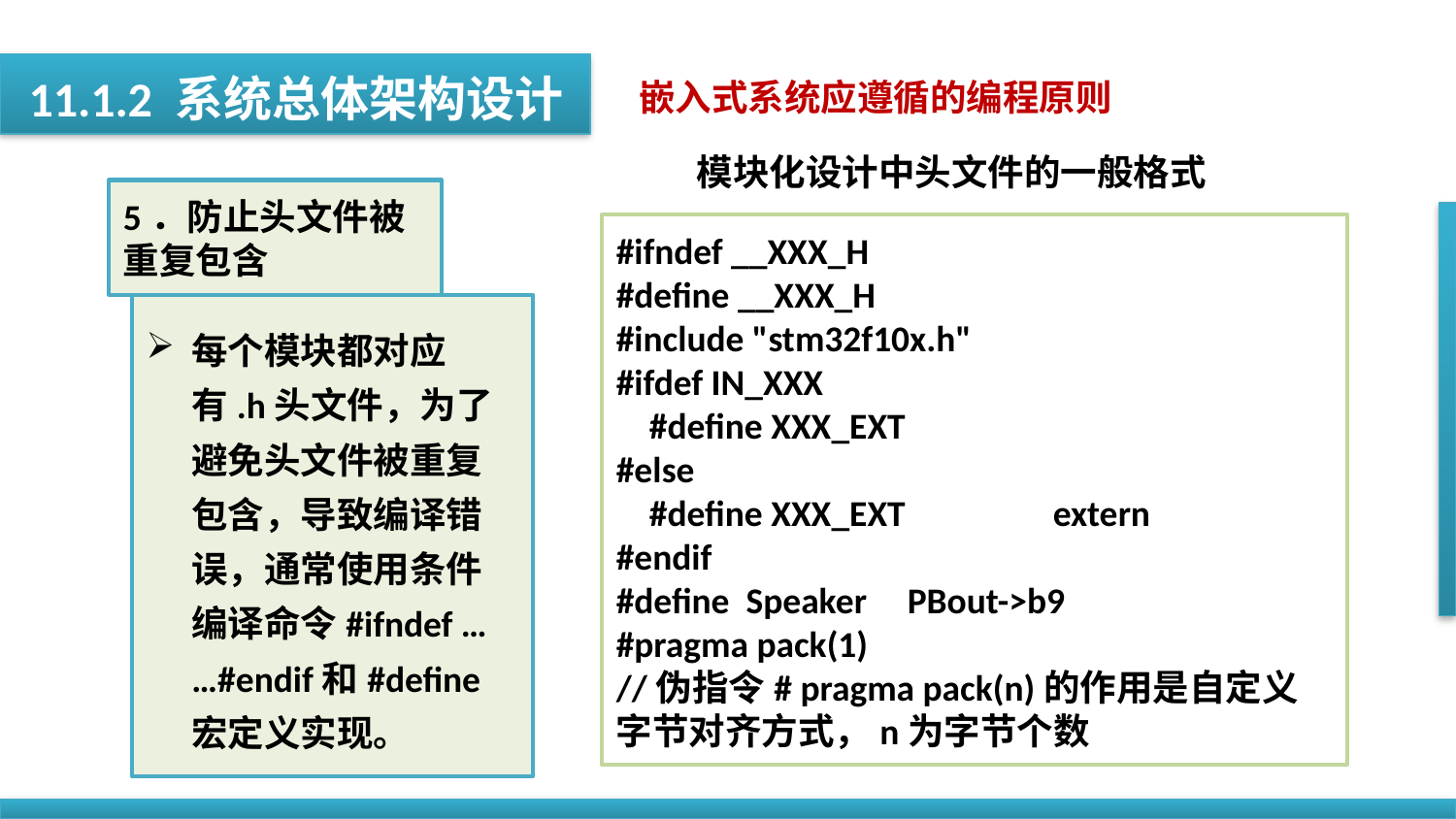

11.1.2 系统总体架构设计
嵌入式系统应遵循的编程原则
模块化设计中头文件的一般格式
5．防止头文件被重复包含
#ifndef __XXX_H
#define __XXX_H
#include "stm32f10x.h"
#ifdef IN_XXX
    #define XXX_EXT
#else
    #define XXX_EXT 	extern
#endif
#define  Speaker 	PBout->b9
#pragma pack(1)
//伪指令# pragma pack(n)的作用是自定义字节对齐方式，n为字节个数
每个模块都对应有.h头文件，为了避免头文件被重复包含，导致编译错误，通常使用条件编译命令#ifndef … …#endif和#define宏定义实现。